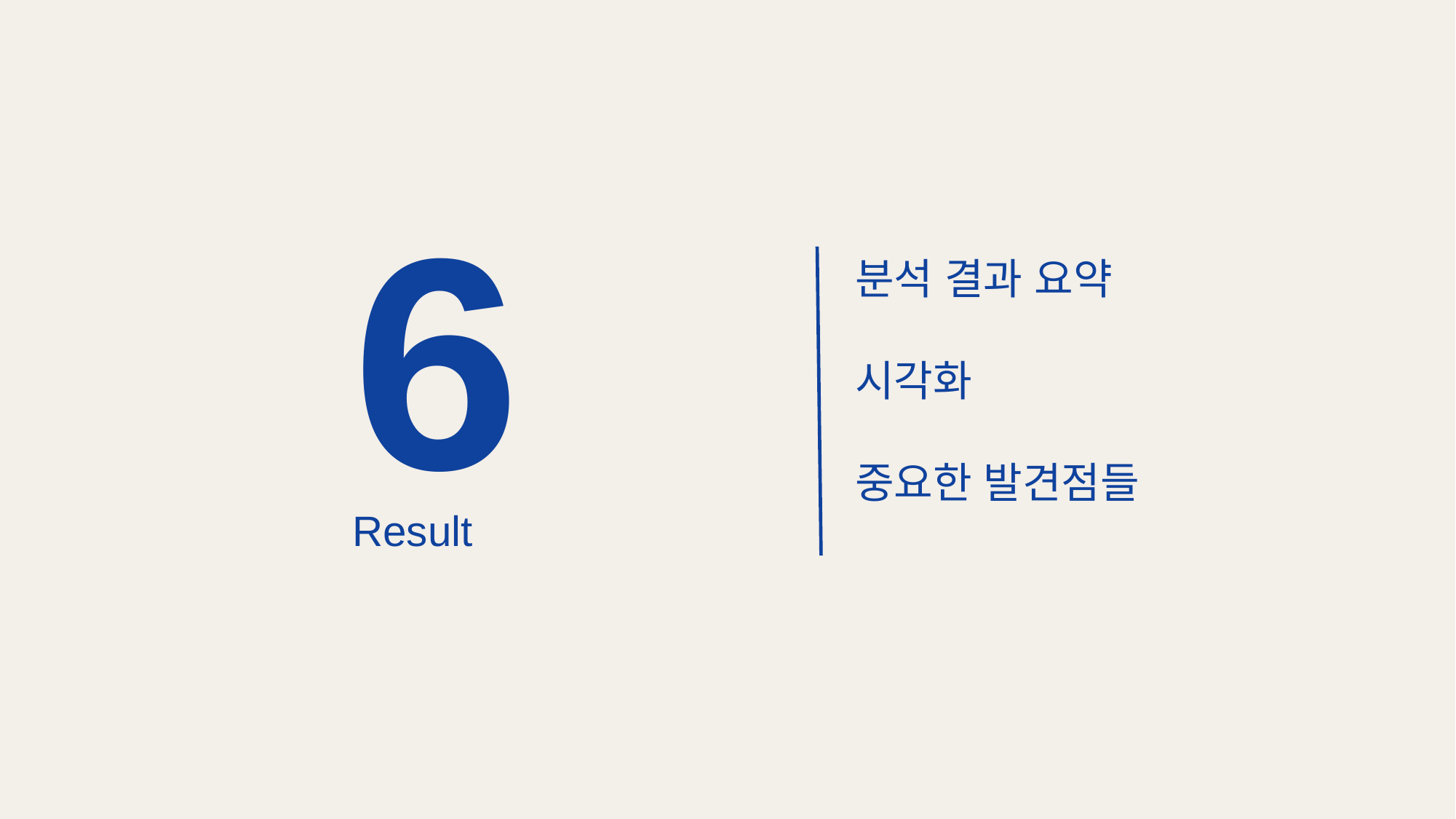

6
분석 결과 요약

시각화

중요한 발견점들
Result